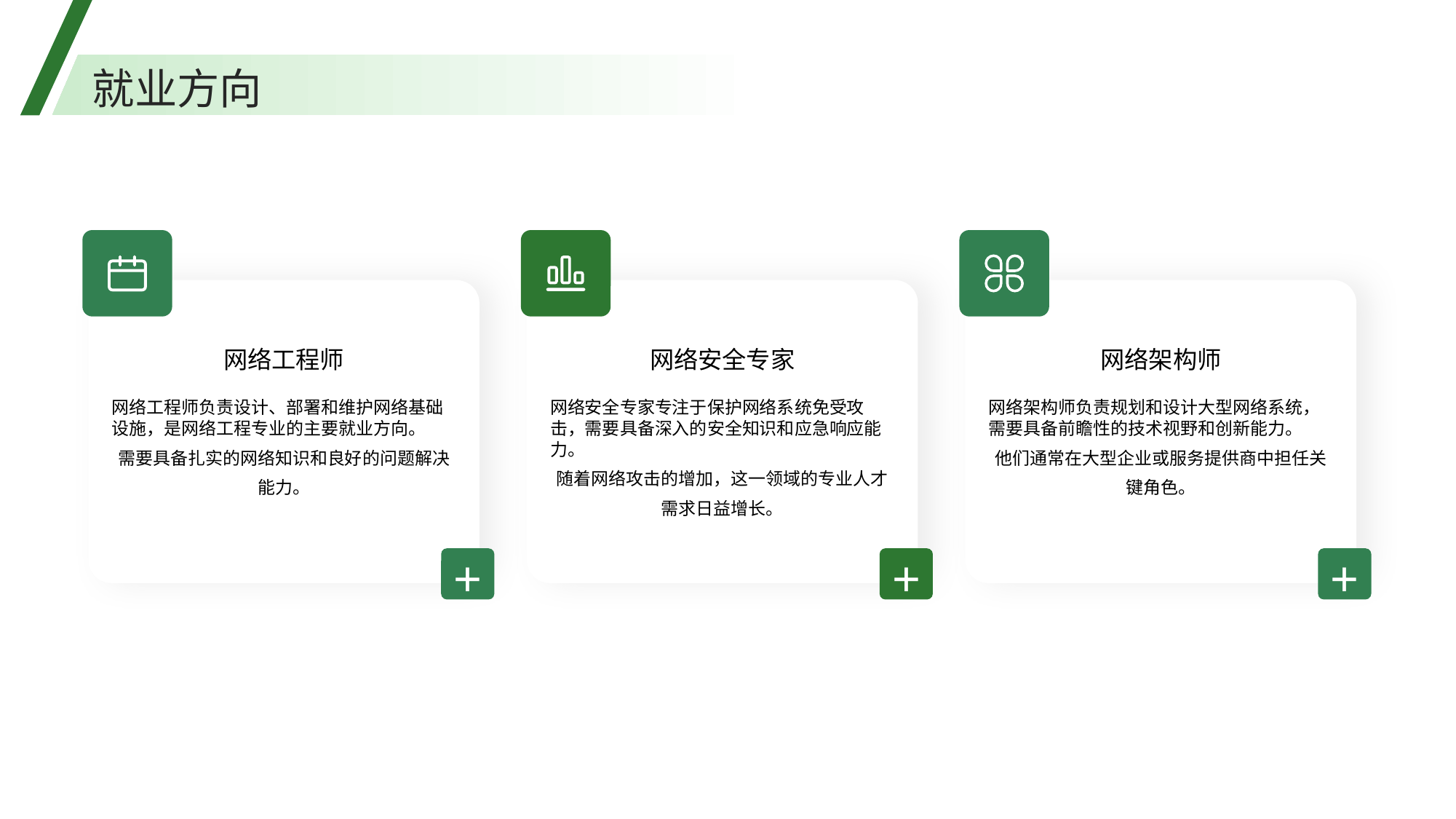

就业方向

网络工程师
网络安全专家
网络架构师
网络工程师负责设计、部署和维护网络基础设施，是网络工程专业的主要就业方向。
需要具备扎实的网络知识和良好的问题解决能力。
网络安全专家专注于保护网络系统免受攻击，需要具备深入的安全知识和应急响应能力。
随着网络攻击的增加，这一领域的专业人才需求日益增长。
网络架构师负责规划和设计大型网络系统，需要具备前瞻性的技术视野和创新能力。
他们通常在大型企业或服务提供商中担任关键角色。
+
+
+